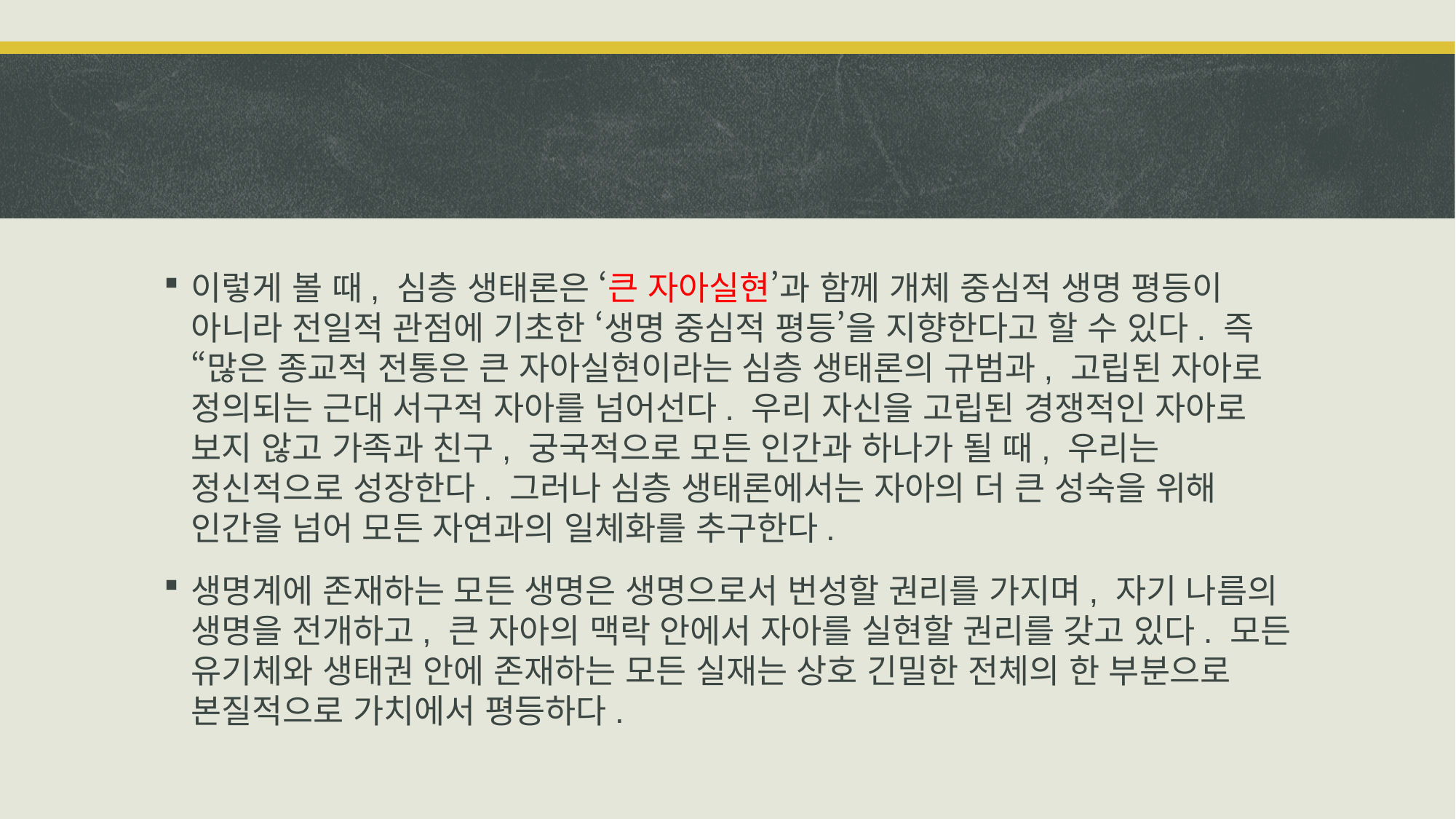

이렇게 볼 때, 심층 생태론은 ‘큰 자아실현’과 함께 개체 중심적 생명 평등이 아니라 전일적 관점에 기초한 ‘생명 중심적 평등’을 지향한다고 할 수 있다. 즉 “많은 종교적 전통은 큰 자아실현이라는 심층 생태론의 규범과, 고립된 자아로 정의되는 근대 서구적 자아를 넘어선다. 우리 자신을 고립된 경쟁적인 자아로 보지 않고 가족과 친구, 궁국적으로 모든 인간과 하나가 될 때, 우리는 정신적으로 성장한다. 그러나 심층 생태론에서는 자아의 더 큰 성숙을 위해 인간을 넘어 모든 자연과의 일체화를 추구한다.
생명계에 존재하는 모든 생명은 생명으로서 번성할 권리를 가지며, 자기 나름의 생명을 전개하고, 큰 자아의 맥락 안에서 자아를 실현할 권리를 갖고 있다. 모든 유기체와 생태권 안에 존재하는 모든 실재는 상호 긴밀한 전체의 한 부분으로 본질적으로 가치에서 평등하다.